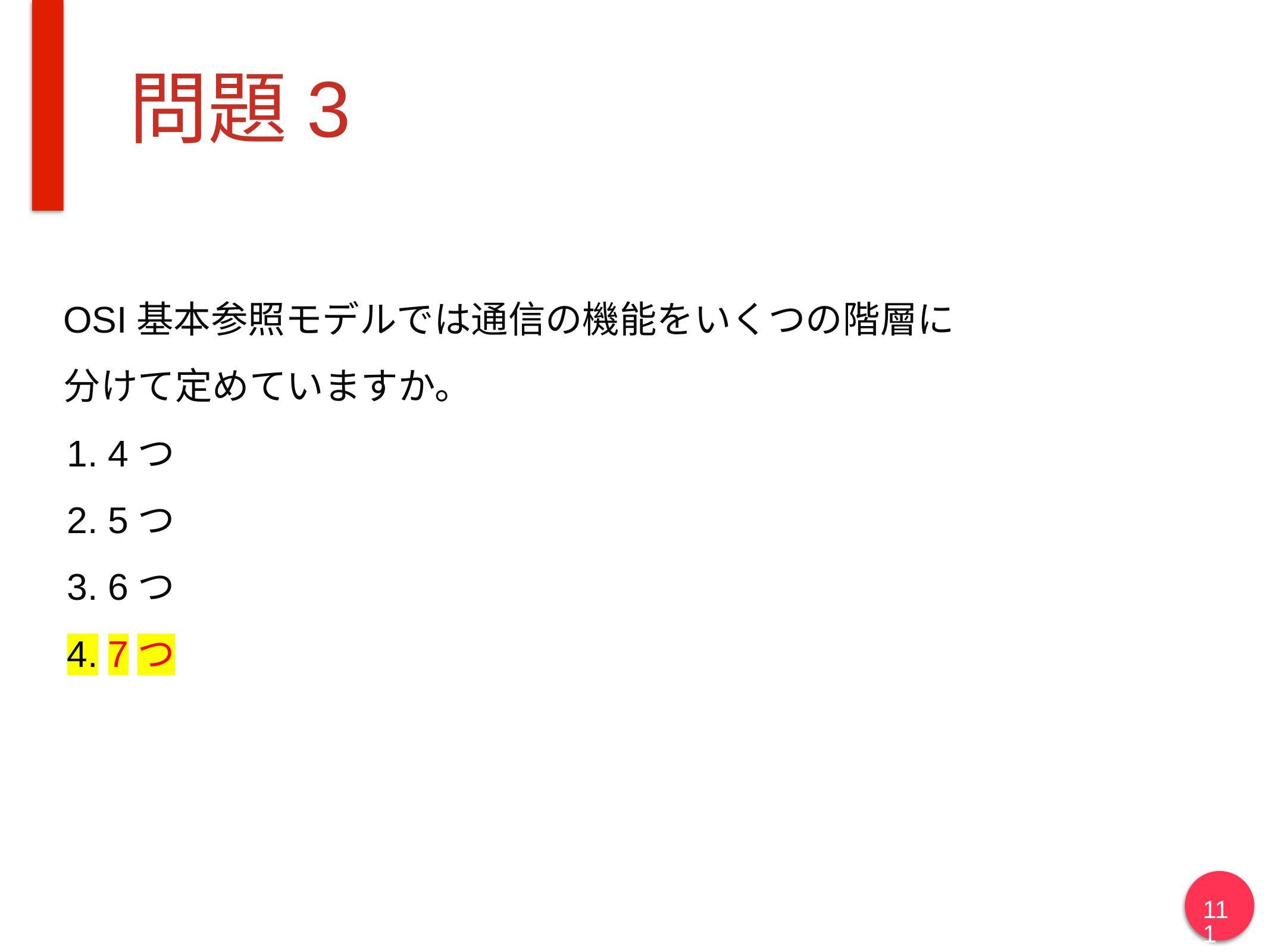

# 問題3

OSI基本参照モデルでは通信の機能をいくつの階層に
分けて定めていますか。
4つ
5つ
6つ
7つ
111